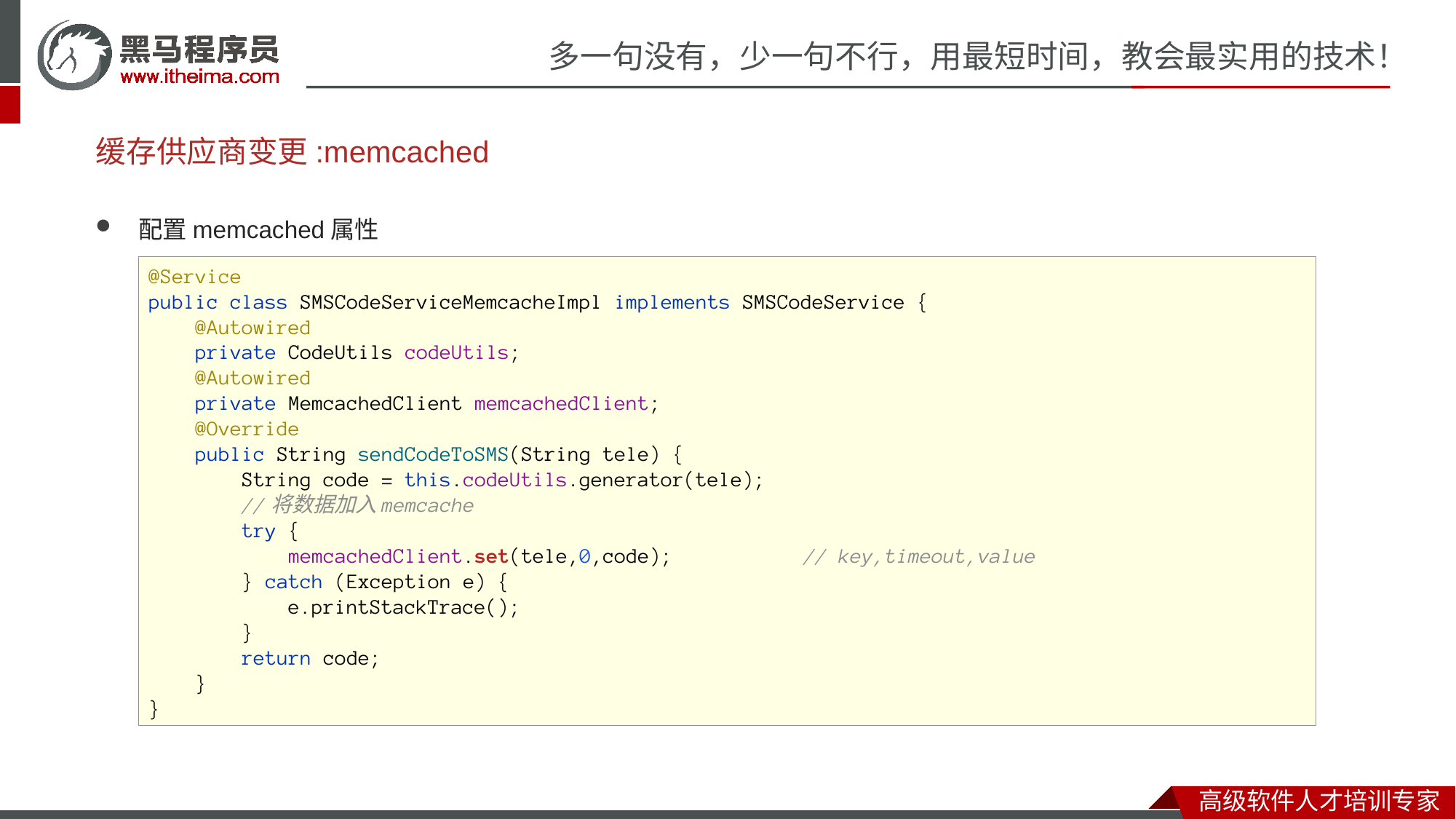

# 缓存供应商变更:memcached
配置memcached属性
@Service
public class SMSCodeServiceMemcacheImpl implements SMSCodeService {
    @Autowired
    private CodeUtils codeUtils;
    @Autowired
    private MemcachedClient memcachedClient;
    @Override
    public String sendCodeToSMS(String tele) {
        String code = this.codeUtils.generator(tele);
        //将数据加入memcache
        try {
            memcachedClient.set(tele,0,code);		// key,timeout,value
        } catch (Exception e) {
            e.printStackTrace();
        }
        return code;
    }
}